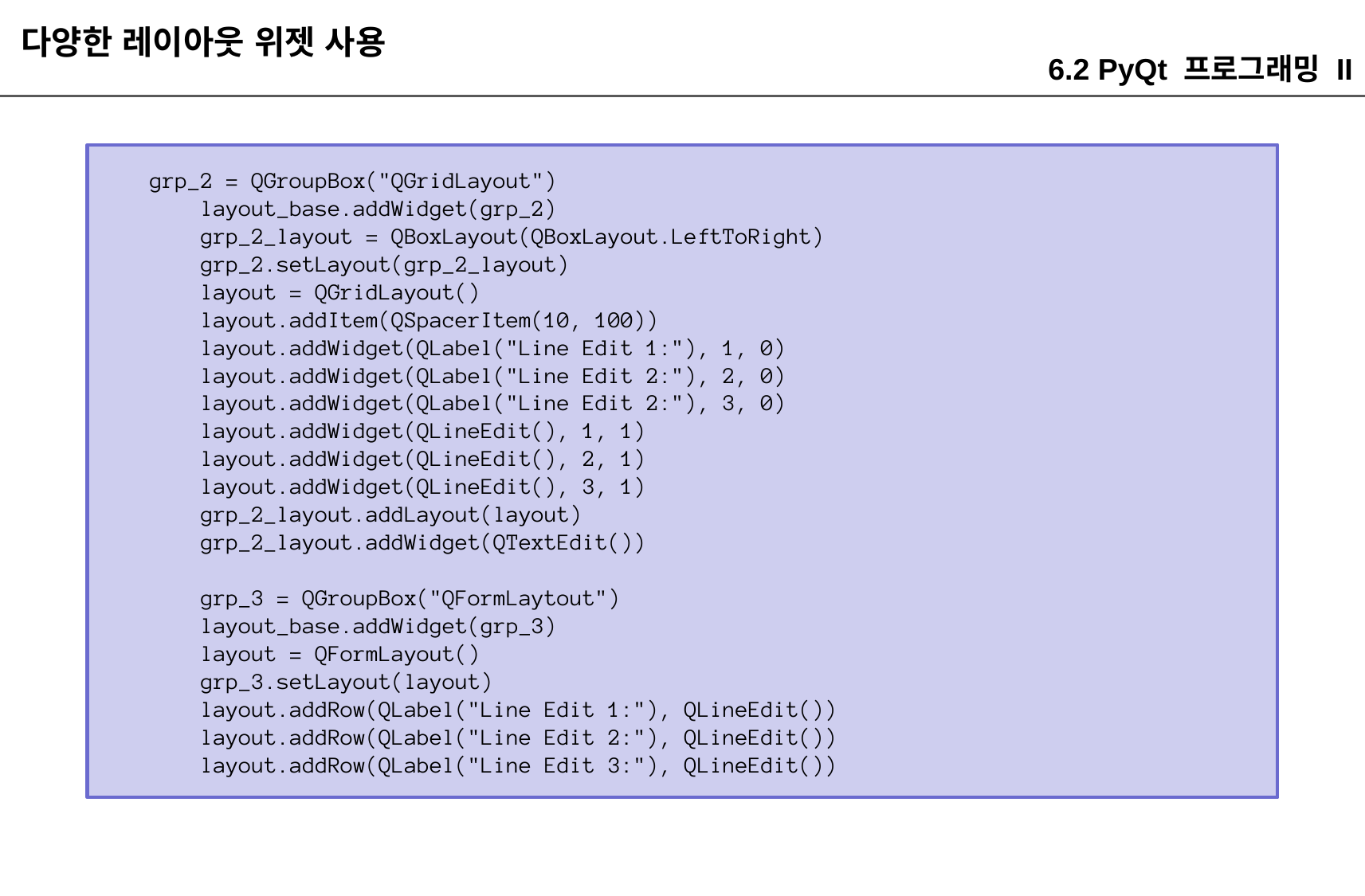

다양한 레이아웃 위젯 사용
6.2 PyQt 프로그래밍 II
    grp_2 = QGroupBox("QGridLayout")
        layout_base.addWidget(grp_2)
        grp_2_layout = QBoxLayout(QBoxLayout.LeftToRight)
        grp_2.setLayout(grp_2_layout)
        layout = QGridLayout()
        layout.addItem(QSpacerItem(10, 100))
        layout.addWidget(QLabel("Line Edit 1:"), 1, 0)
        layout.addWidget(QLabel("Line Edit 2:"), 2, 0)
        layout.addWidget(QLabel("Line Edit 2:"), 3, 0)
        layout.addWidget(QLineEdit(), 1, 1)
        layout.addWidget(QLineEdit(), 2, 1)
        layout.addWidget(QLineEdit(), 3, 1)
        grp_2_layout.addLayout(layout)
        grp_2_layout.addWidget(QTextEdit())

        grp_3 = QGroupBox("QFormLaytout")
        layout_base.addWidget(grp_3)
        layout = QFormLayout()
        grp_3.setLayout(layout)
        layout.addRow(QLabel("Line Edit 1:"), QLineEdit())
        layout.addRow(QLabel("Line Edit 2:"), QLineEdit())
        layout.addRow(QLabel("Line Edit 3:"), QLineEdit())